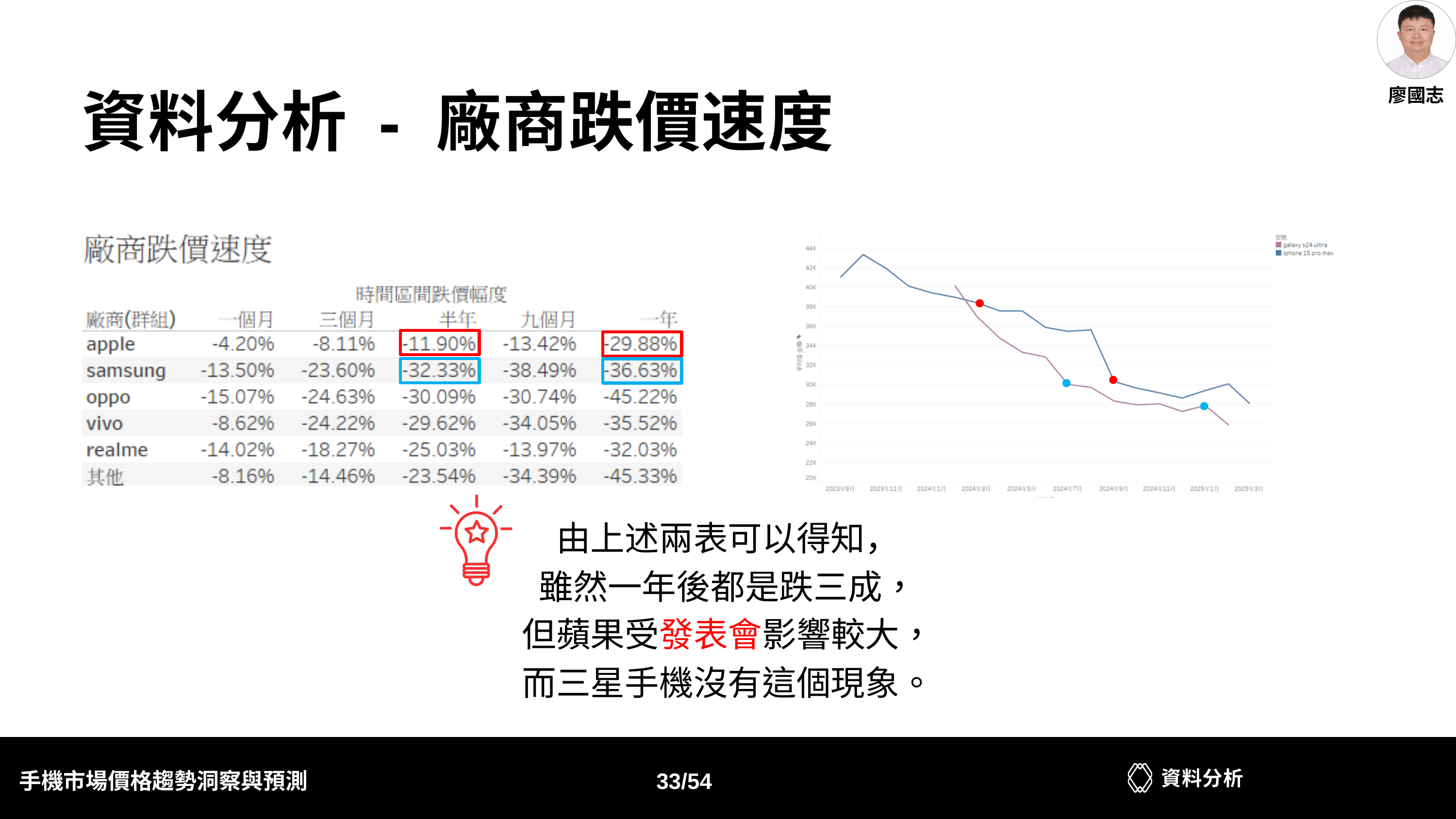

廖國志
資料分析 - 廠商跌價速度

由上述兩表可以得知，
雖然一年後都是跌三成，
但蘋果受發表會影響較大，
而三星手機沒有這個現象。

資料分析